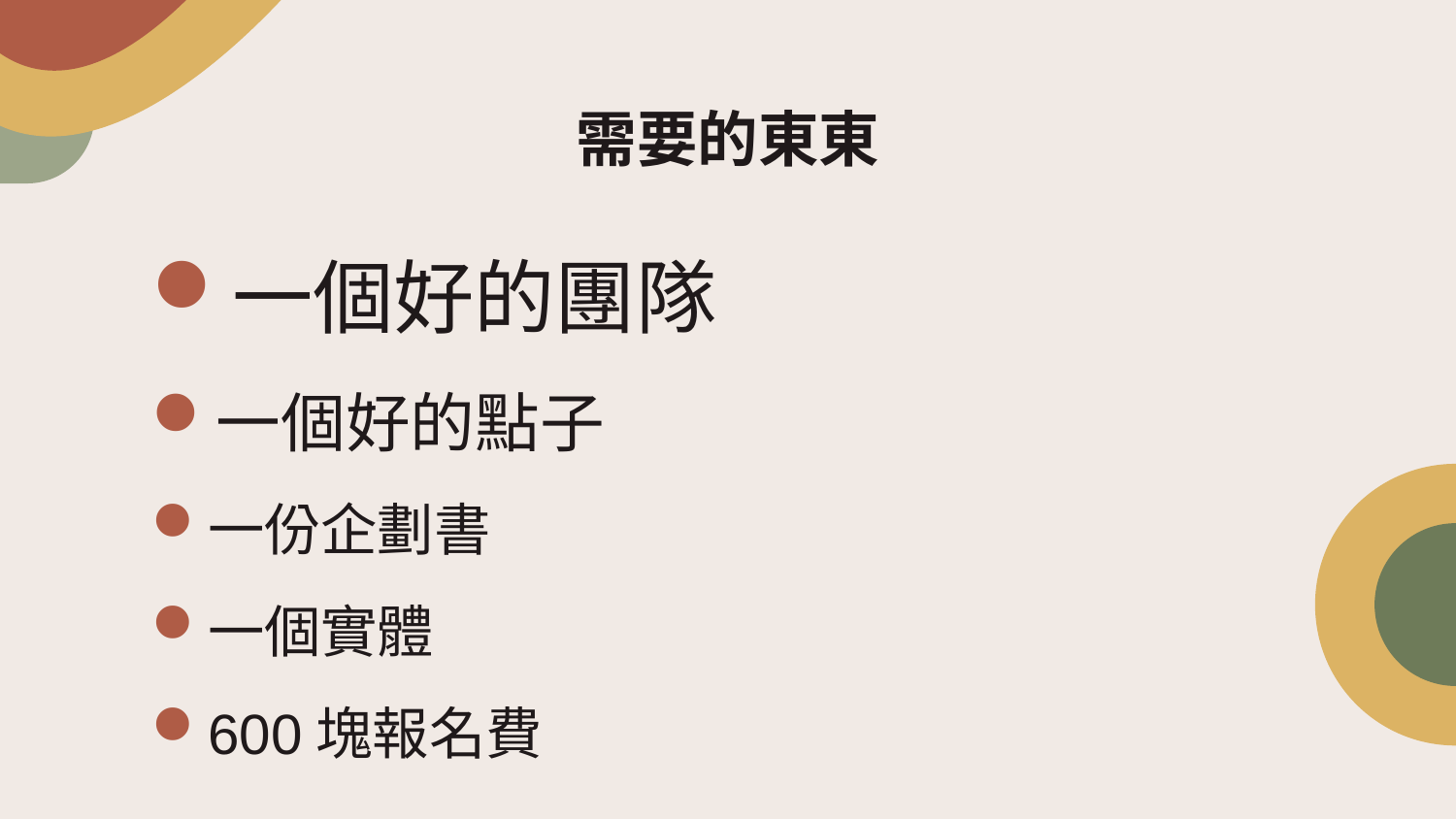

# 需要的東東
一個好的團隊
一個好的點子
一份企劃書
一個實體
600塊報名費